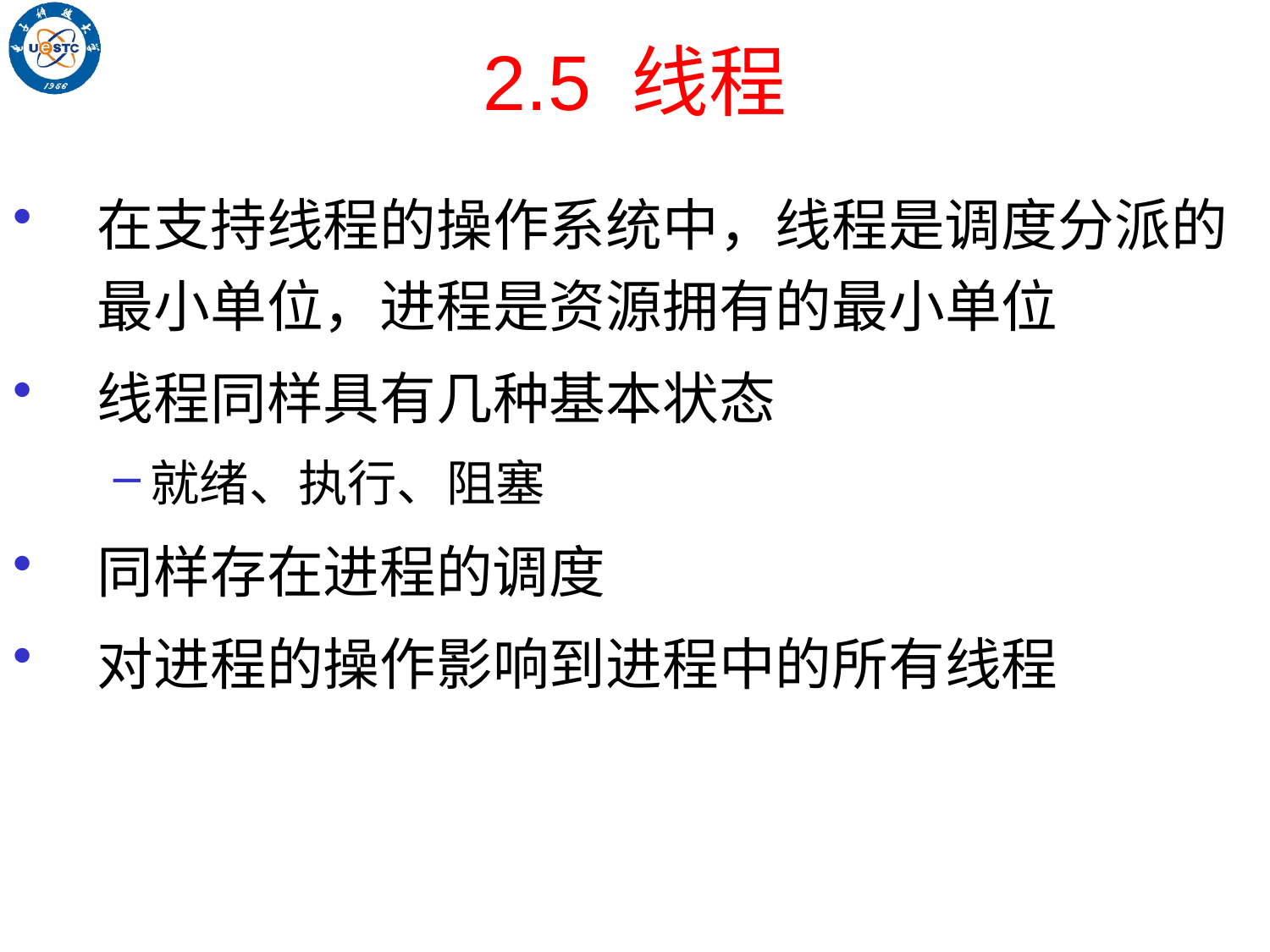

# 2.5 线程
在支持线程的操作系统中，线程是调度分派的最小单位，进程是资源拥有的最小单位
线程同样具有几种基本状态
就绪、执行、阻塞
同样存在进程的调度
对进程的操作影响到进程中的所有线程